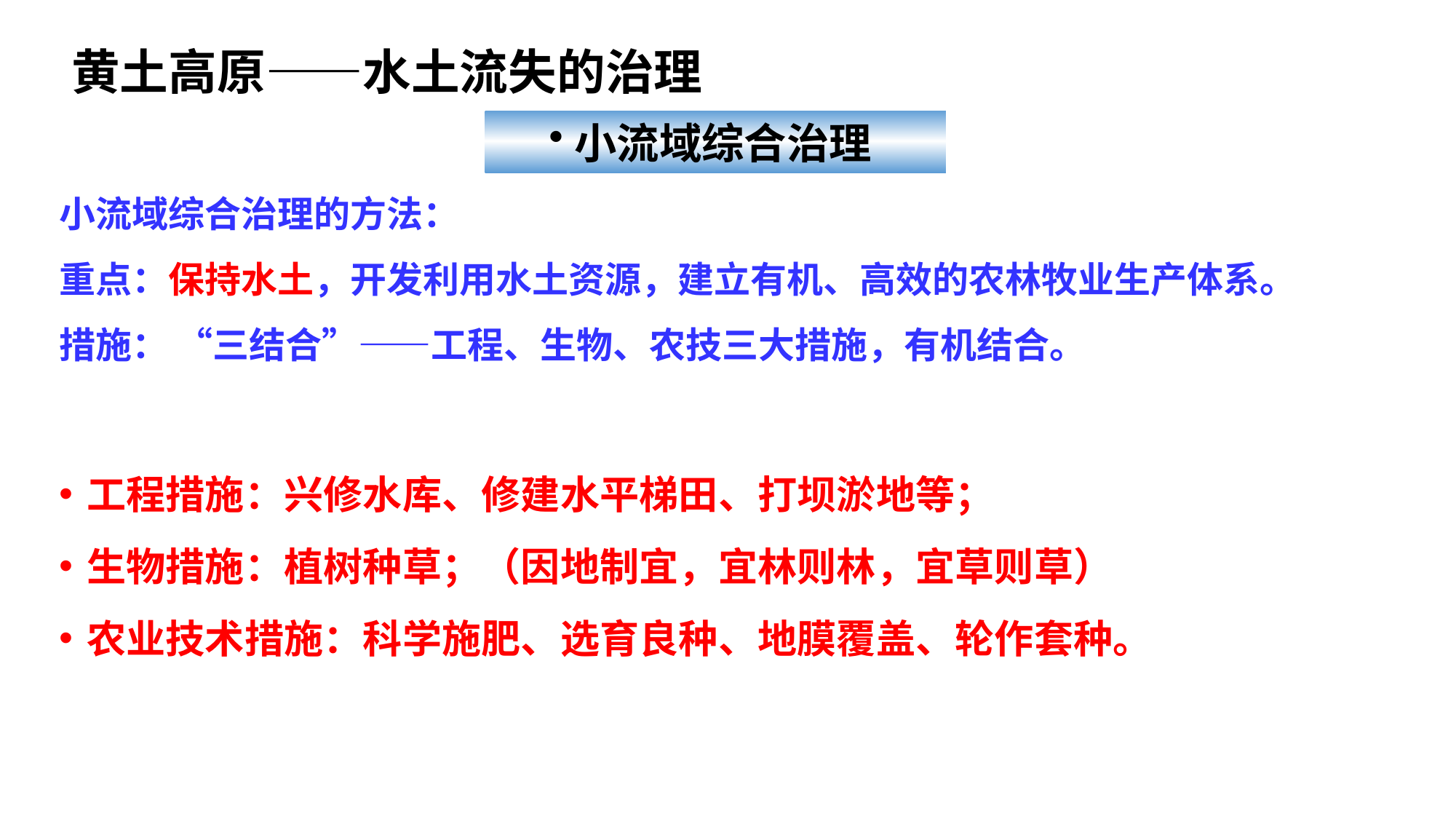

黄土高原——水土流失的治理
小流域综合治理
小流域综合治理的方法：
重点：保持水土，开发利用水土资源，建立有机、高效的农林牧业生产体系。
措施： “三结合”——工程、生物、农技三大措施，有机结合。
工程措施：兴修水库、修建水平梯田、打坝淤地等；
生物措施：植树种草；（因地制宜，宜林则林，宜草则草）
农业技术措施：科学施肥、选育良种、地膜覆盖、轮作套种。